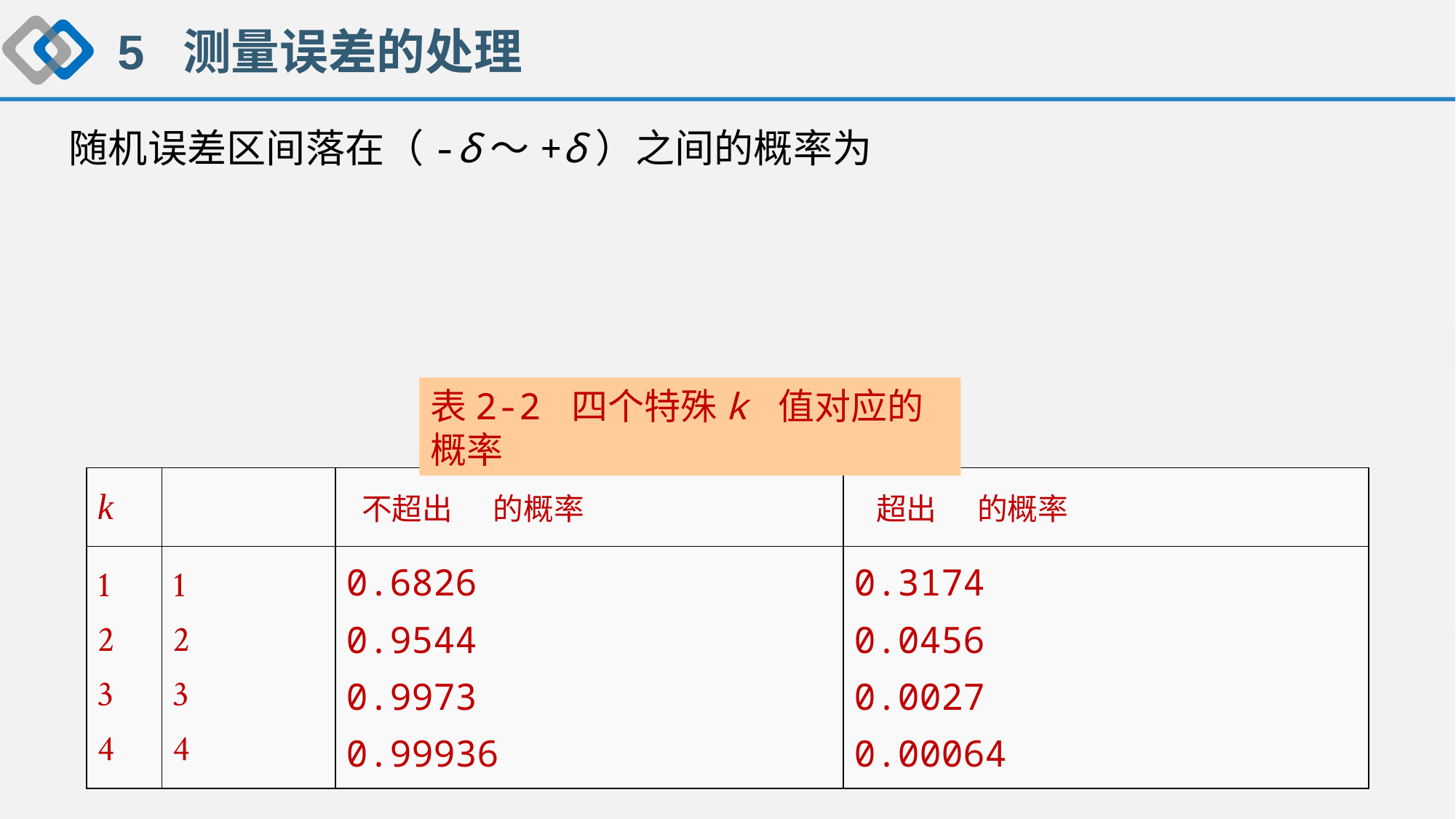

5  测量误差的处理
随机误差区间落在（-δ～+δ）之间的概率为

表2-2 四个特殊k 值对应的概率
| k |  | 不超出 的概率 | 超出 的概率 |
| --- | --- | --- | --- |
| 1 2 3 4 | 1 2 3 4 | 0.6826 0.9544 0.9973 0.99936 | 0.3174 0.0456 0.0027 0.00064 |